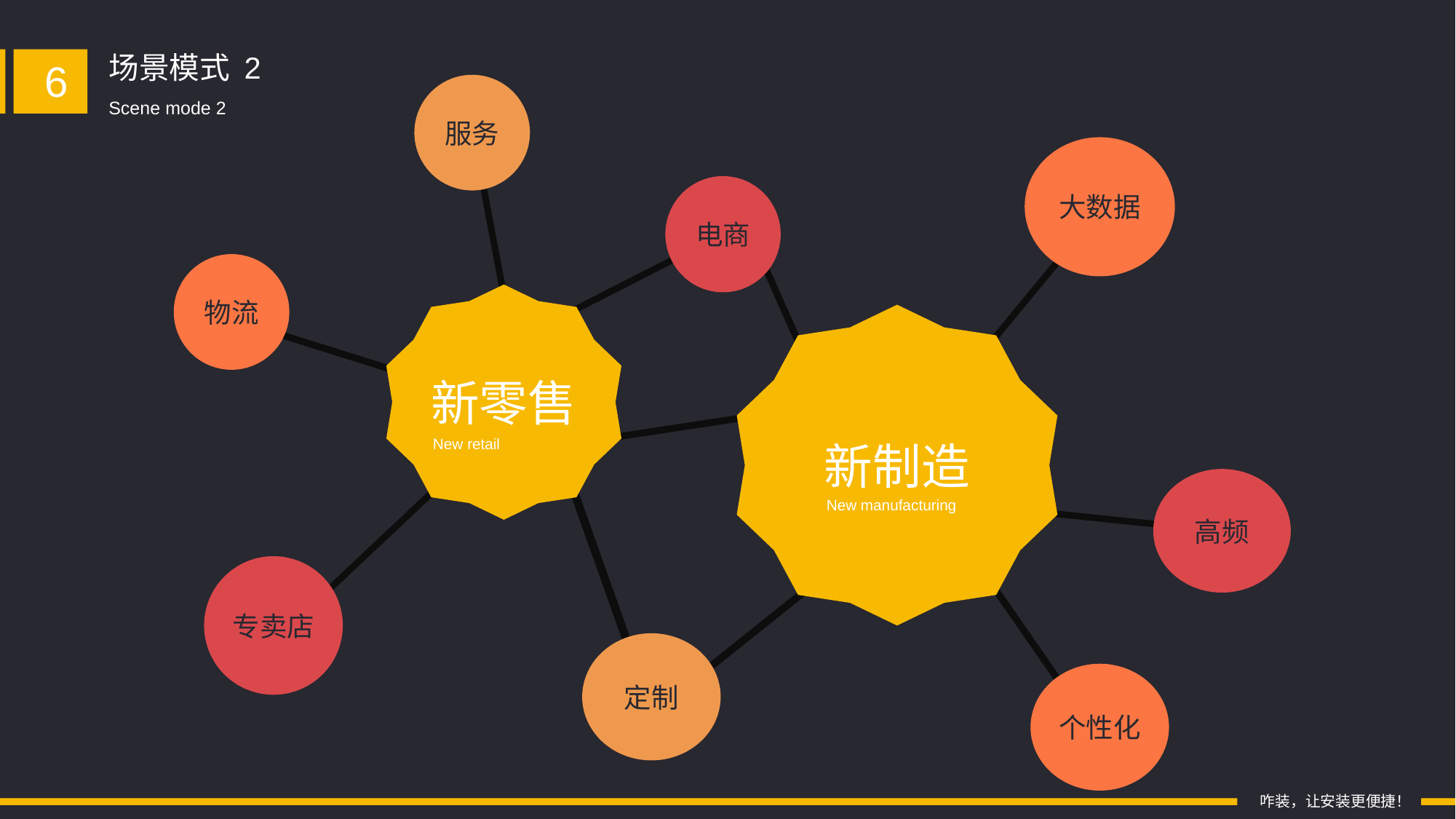

场景模式 2

6
Scene mode 2
服务
大数据
电商

物流

新零售

新制造

New retail
高频
New manufacturing

专卖店

定制

个性化